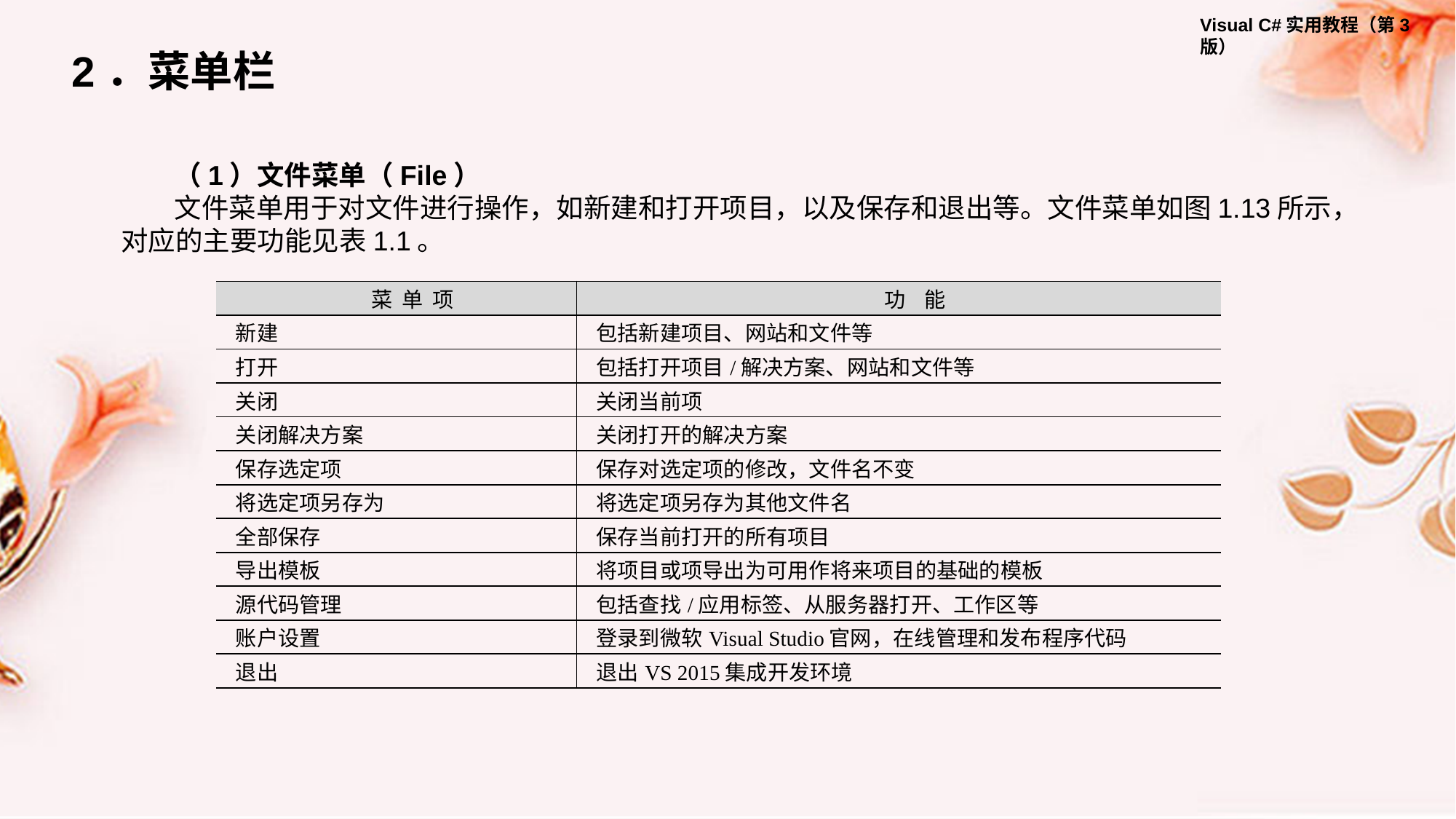

2．菜单栏
（1）文件菜单（File）
文件菜单用于对文件进行操作，如新建和打开项目，以及保存和退出等。文件菜单如图1.13所示，对应的主要功能见表1.1。
| 菜 单 项 | 功 能 |
| --- | --- |
| 新建 | 包括新建项目、网站和文件等 |
| 打开 | 包括打开项目/解决方案、网站和文件等 |
| 关闭 | 关闭当前项 |
| 关闭解决方案 | 关闭打开的解决方案 |
| 保存选定项 | 保存对选定项的修改，文件名不变 |
| 将选定项另存为 | 将选定项另存为其他文件名 |
| 全部保存 | 保存当前打开的所有项目 |
| 导出模板 | 将项目或项导出为可用作将来项目的基础的模板 |
| 源代码管理 | 包括查找/应用标签、从服务器打开、工作区等 |
| 账户设置 | 登录到微软Visual Studio官网，在线管理和发布程序代码 |
| 退出 | 退出VS 2015集成开发环境 |